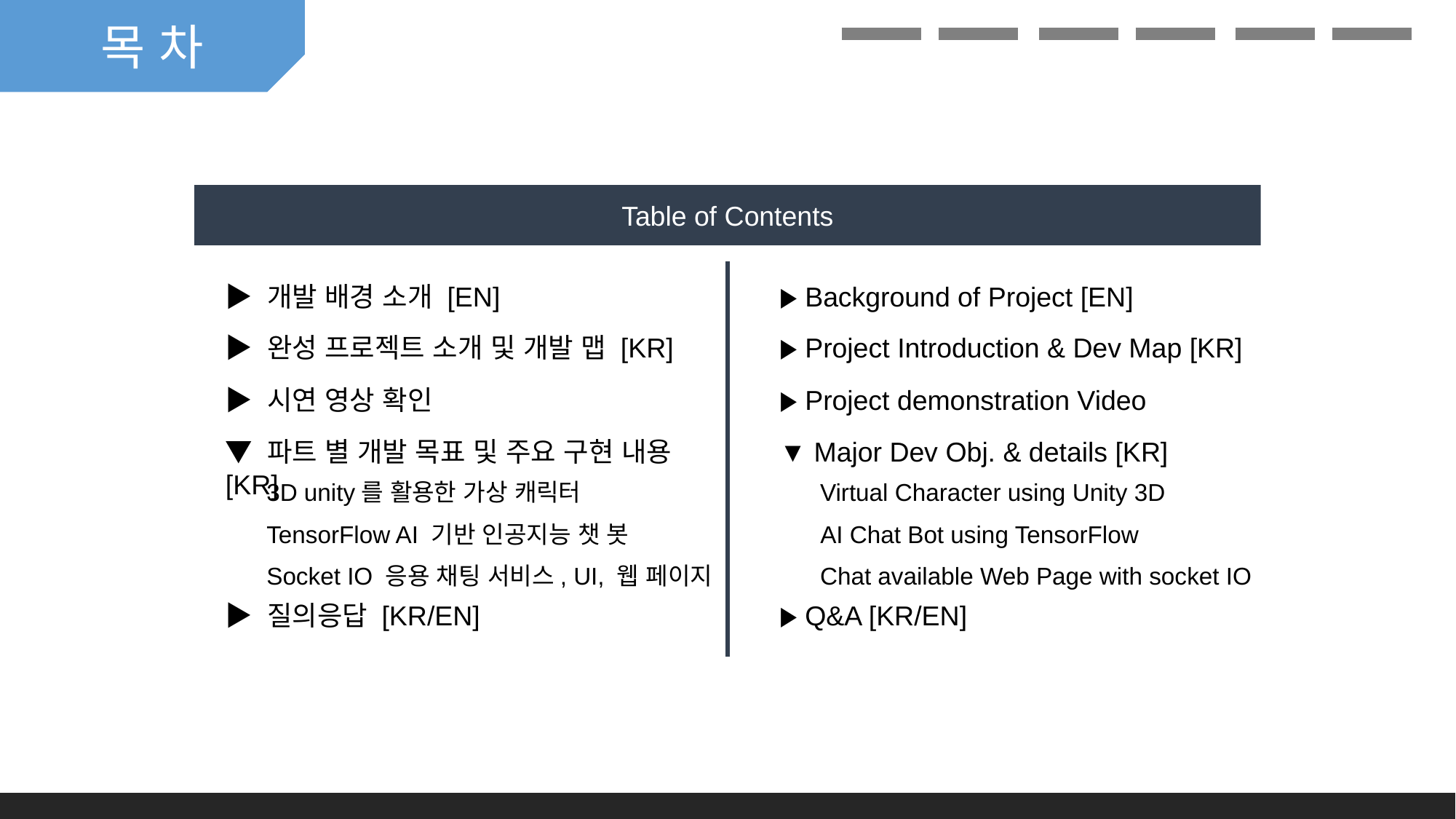

목 차
18번 커피로 새벽을 버팀
201724650 김선우
201624475 박동인
201624622 홍명신
Table of Contents
▶ 개발 배경 소개 [EN]
▶ Background of Project [EN]
▶ 완성 프로젝트 소개 및 개발 맵 [KR]
▶ Project Introduction & Dev Map [KR]
▶ 시연 영상 확인
▶ Project demonstration Video
▼ 파트 별 개발 목표 및 주요 구현 내용 [KR]
▼ Major Dev Obj. & details [KR]
하이브리드 지능형
3D unity를 활용한 가상 캐릭터
Virtual Character using Unity 3D
TensorFlow AI 기반 인공지능 챗 봇
AI Chat Bot using TensorFlow
Socket IO 응용 채팅 서비스, UI, 웹 페이지
Chat available Web Page with socket IO
가상 캐릭터 개발
▶ 질의응답 [KR/EN]
▶ Q&A [KR/EN]